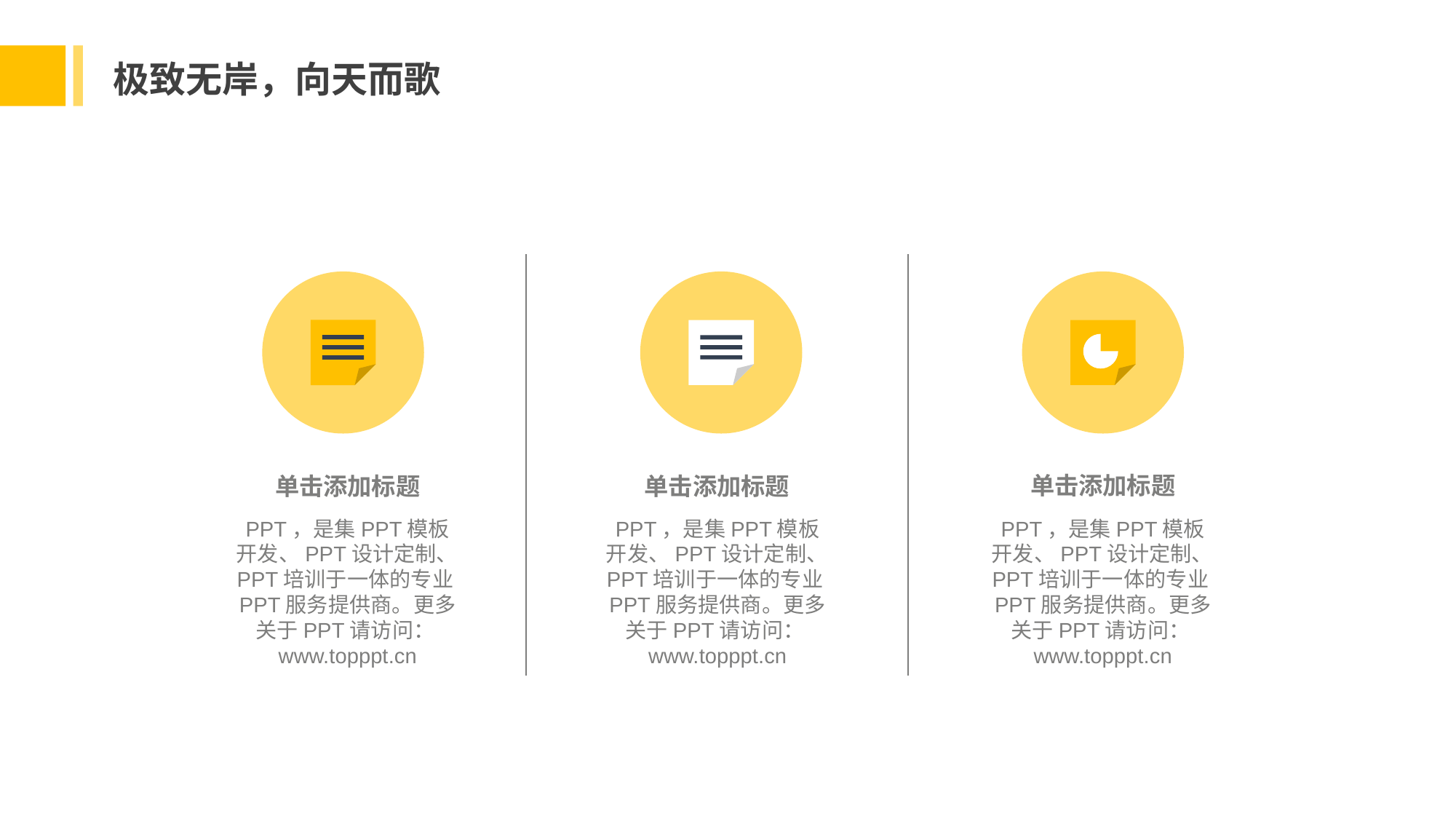

极致无岸，向天而歌

单击添加标题
单击添加标题
单击添加标题
PPT，是集PPT模板开发、PPT设计定制、PPT培训于一体的专业PPT服务提供商。更多关于PPT请访问：www.topppt.cn
PPT，是集PPT模板开发、PPT设计定制、PPT培训于一体的专业PPT服务提供商。更多关于PPT请访问：www.topppt.cn
PPT，是集PPT模板开发、PPT设计定制、PPT培训于一体的专业PPT服务提供商。更多关于PPT请访问：www.topppt.cn